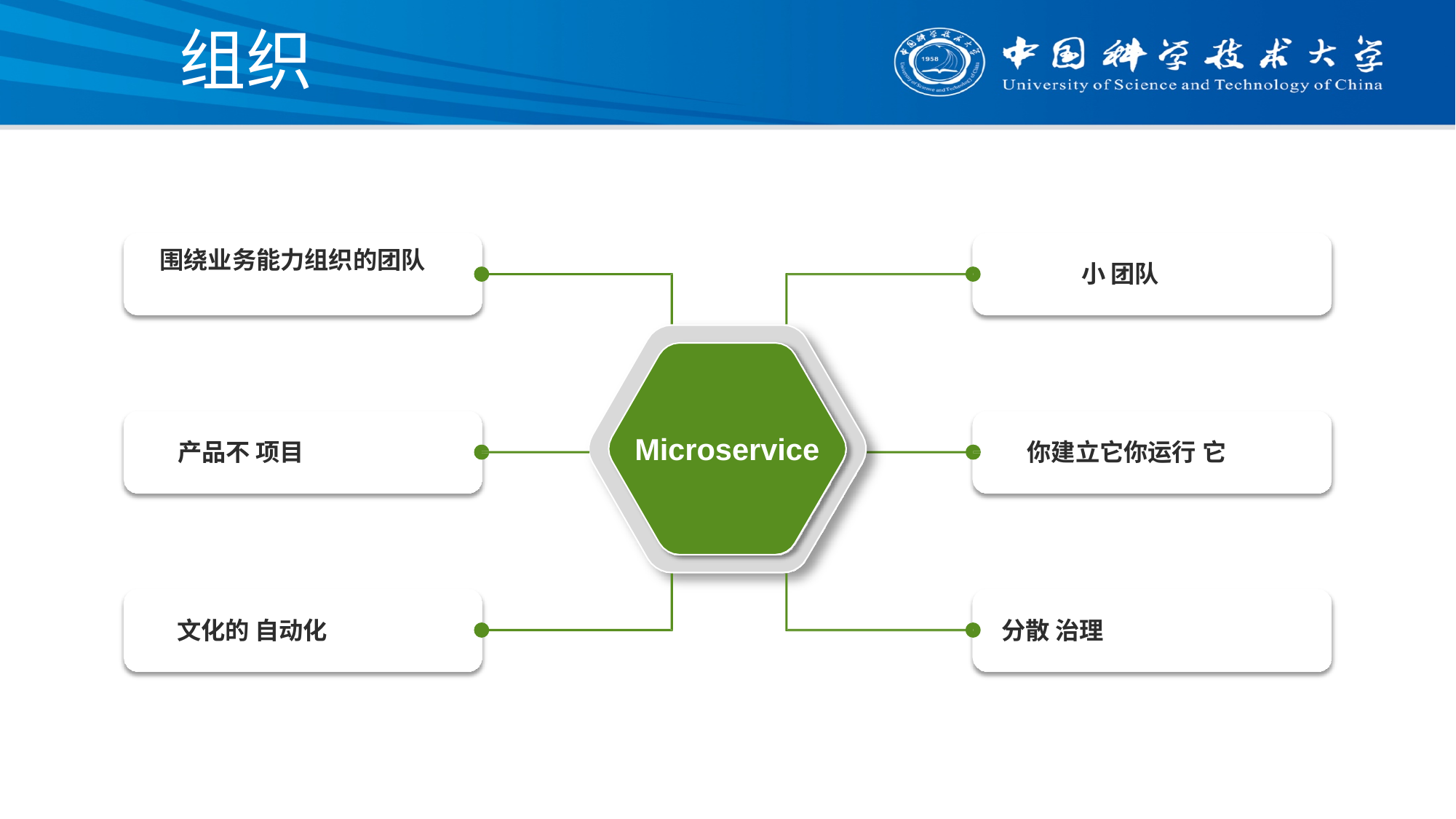

# 组织

围绕业务能力组织的团队
小 团队

Microservice
产品不 项目
你建立它你运行 它

文化的 自动化
分散 治理